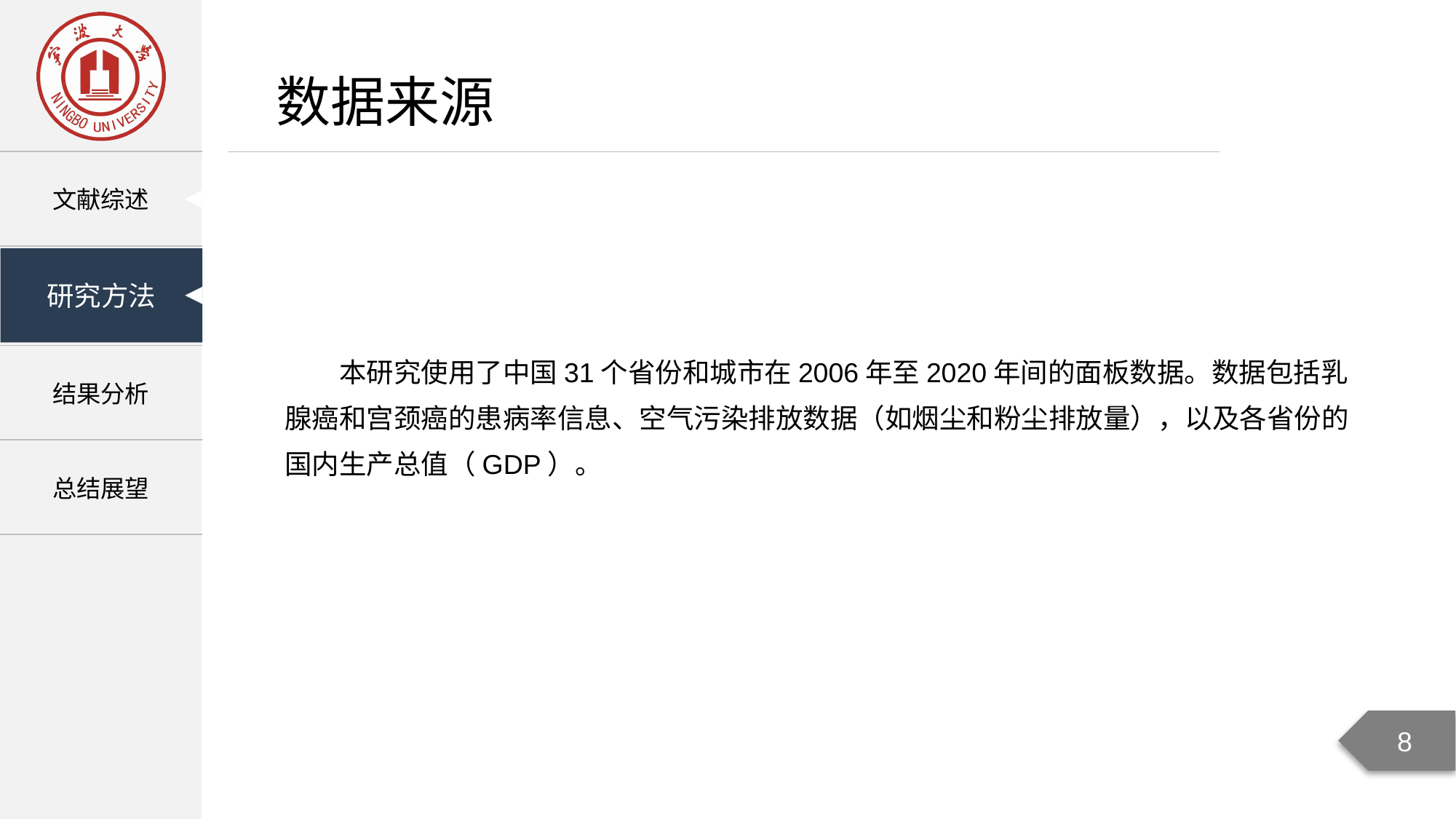

数据来源
本研究使用了中国31个省份和城市在2006年至2020年间的面板数据。数据包括乳腺癌和宫颈癌的患病率信息、空气污染排放数据（如烟尘和粉尘排放量），以及各省份的国内生产总值（GDP）。